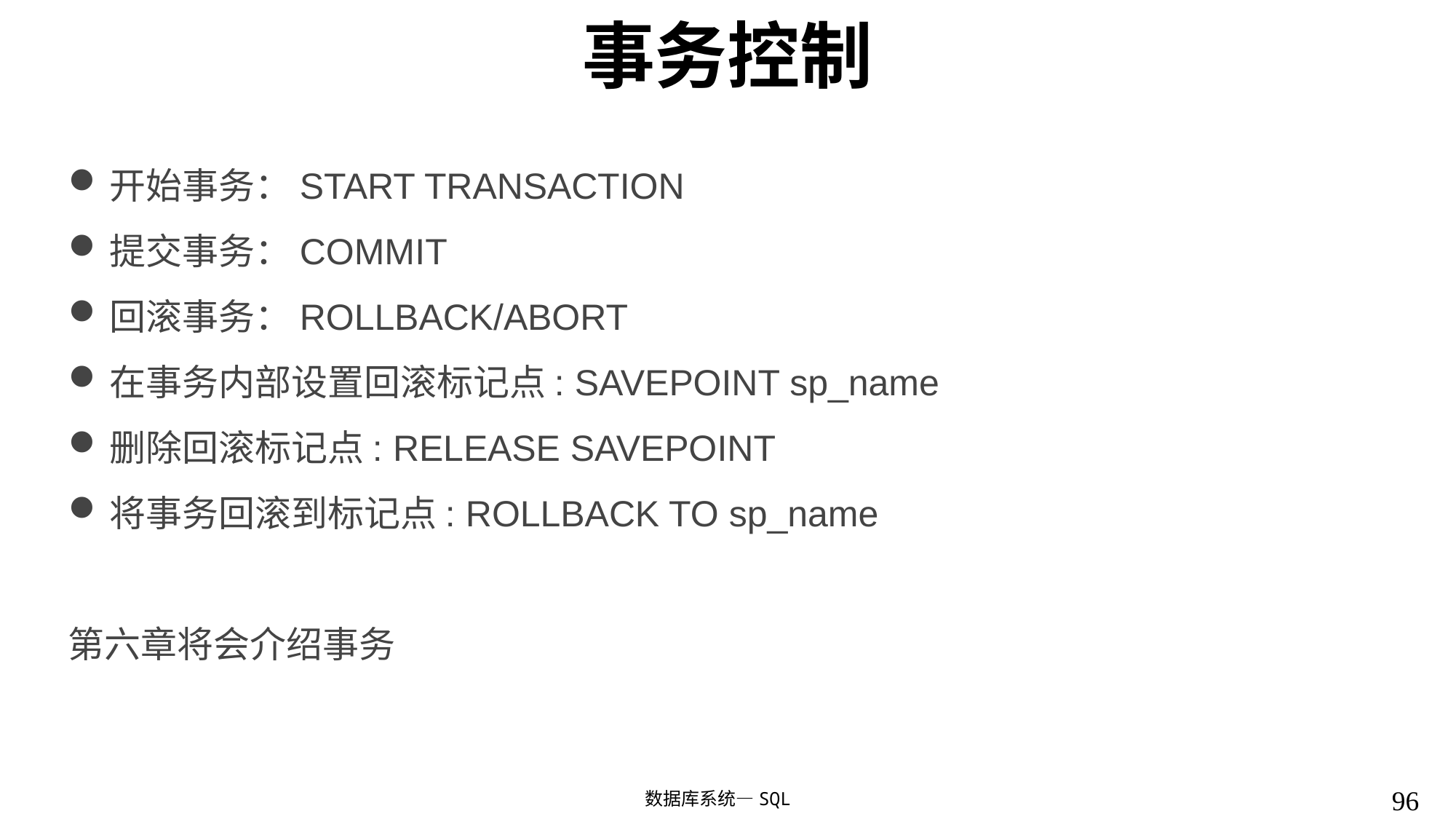

# 事务控制
开始事务：START TRANSACTION
提交事务：COMMIT
回滚事务：ROLLBACK/ABORT
在事务内部设置回滚标记点: SAVEPOINT sp_name
删除回滚标记点: RELEASE SAVEPOINT
将事务回滚到标记点: ROLLBACK TO sp_name

第六章将会介绍事务

96
数据库系统—SQL